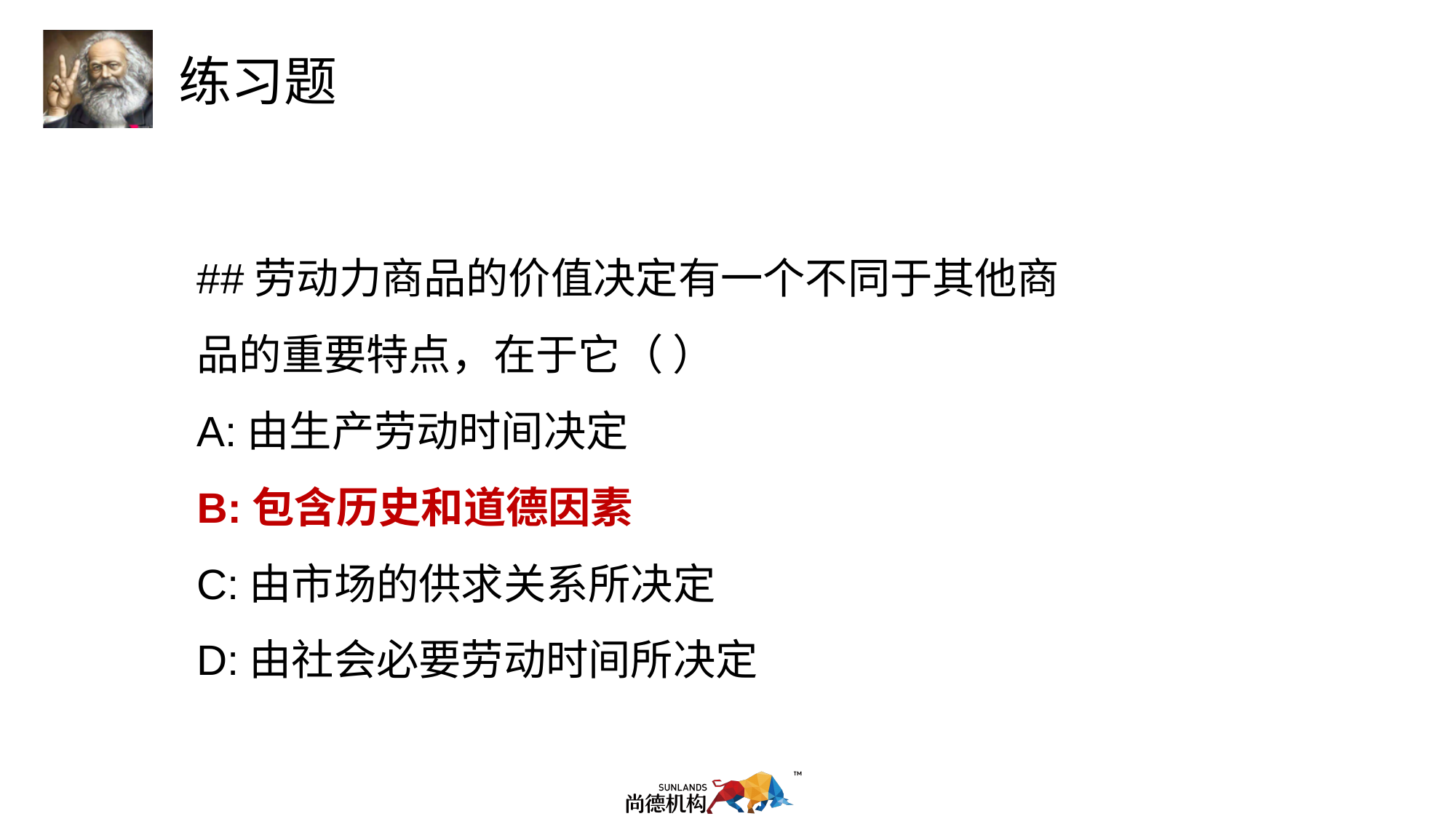

##劳动力商品的价值决定有一个不同于其他商品的重要特点，在于它（ ）
A:由生产劳动时间决定
B:包含历史和道德因素
C:由市场的供求关系所决定
D:由社会必要劳动时间所决定